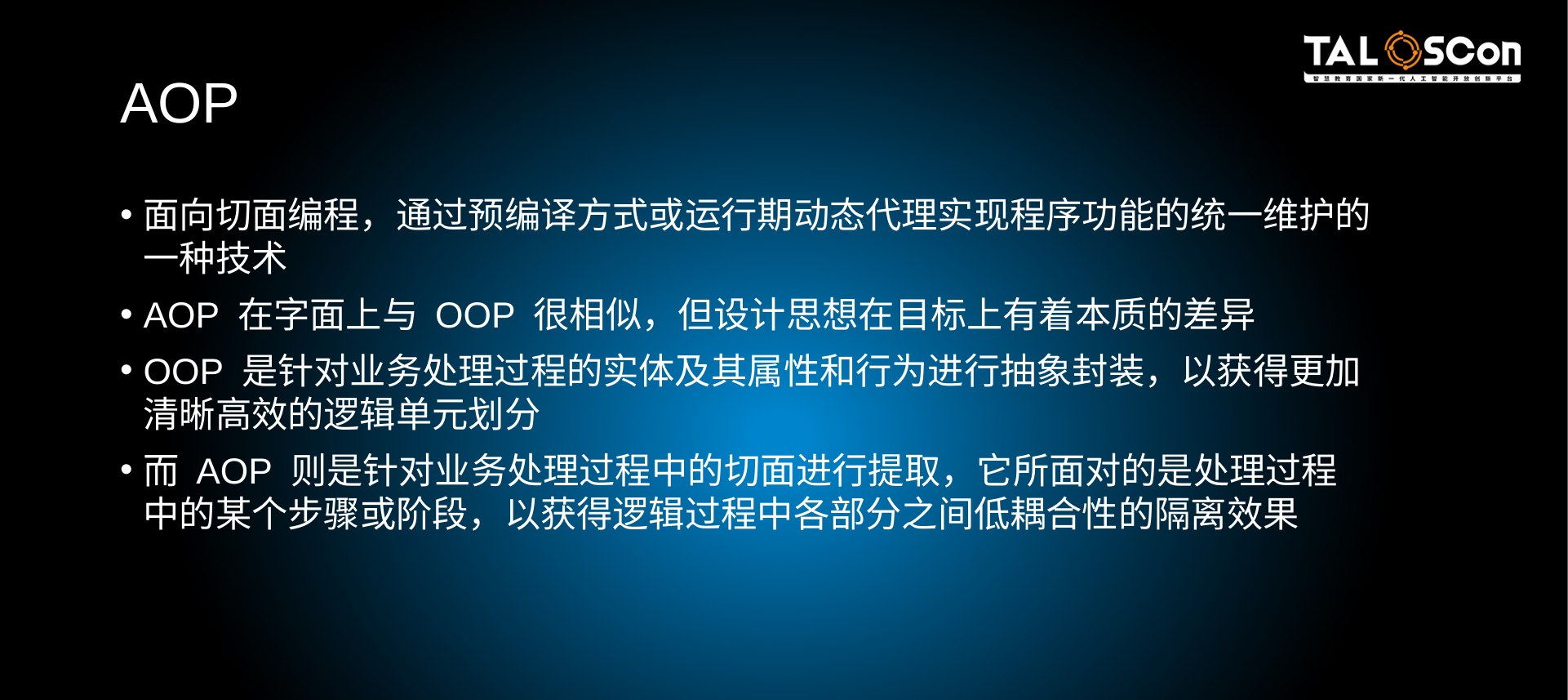

# AOP
面向切面编程，通过预编译方式或运行期动态代理实现程序功能的统一维护的一种技术
AOP 在字面上与 OOP 很相似，但设计思想在目标上有着本质的差异
OOP 是针对业务处理过程的实体及其属性和行为进行抽象封装，以获得更加清晰高效的逻辑单元划分
而 AOP 则是针对业务处理过程中的切面进行提取，它所面对的是处理过程中的某个步骤或阶段，以获得逻辑过程中各部分之间低耦合性的隔离效果